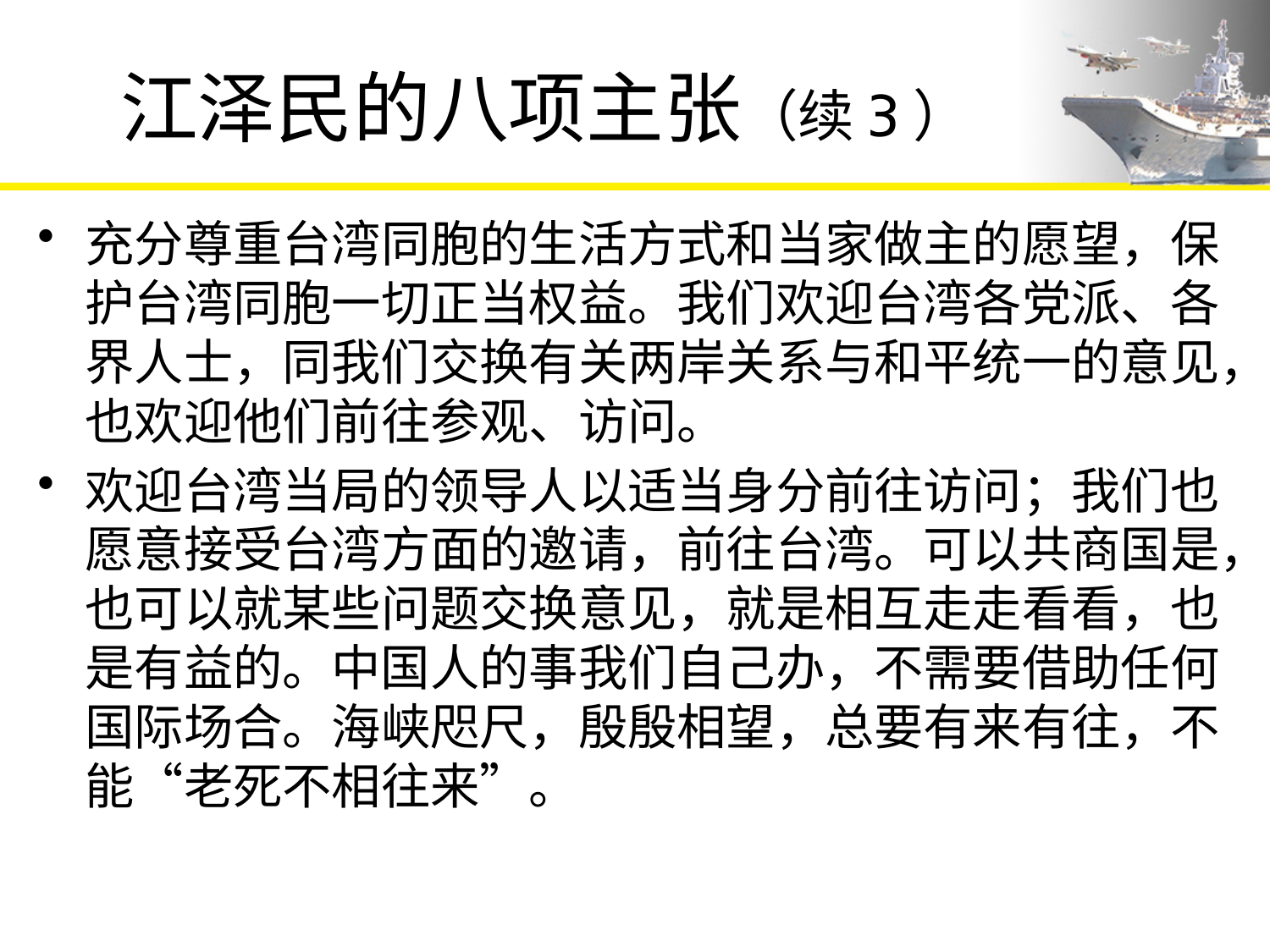

# 江泽民的八项主张（续3）
充分尊重台湾同胞的生活方式和当家做主的愿望，保护台湾同胞一切正当权益。我们欢迎台湾各党派、各界人士，同我们交换有关两岸关系与和平统一的意见，也欢迎他们前往参观、访问。
欢迎台湾当局的领导人以适当身分前往访问；我们也愿意接受台湾方面的邀请，前往台湾。可以共商国是，也可以就某些问题交换意见，就是相互走走看看，也是有益的。中国人的事我们自己办，不需要借助任何国际场合。海峡咫尺，殷殷相望，总要有来有往，不能“老死不相往来”。